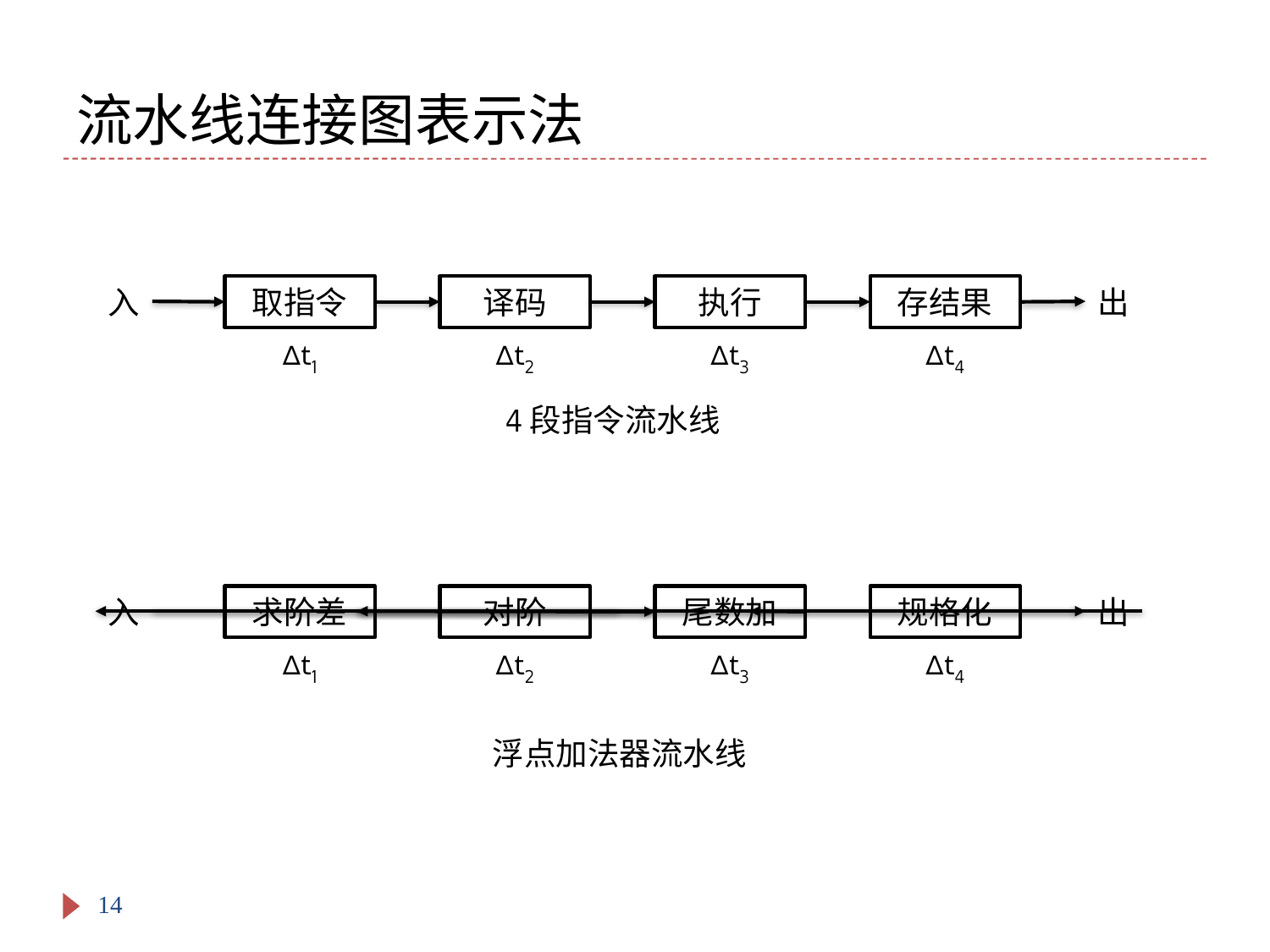

# 流水线连接图表示法
入
取指令
译码
执行
存结果
出
∆t1
∆t2
∆t3
∆t4
4段指令流水线
入
求阶差
对阶
尾数加
规格化
出
∆t1
∆t2
∆t3
∆t4
浮点加法器流水线
14